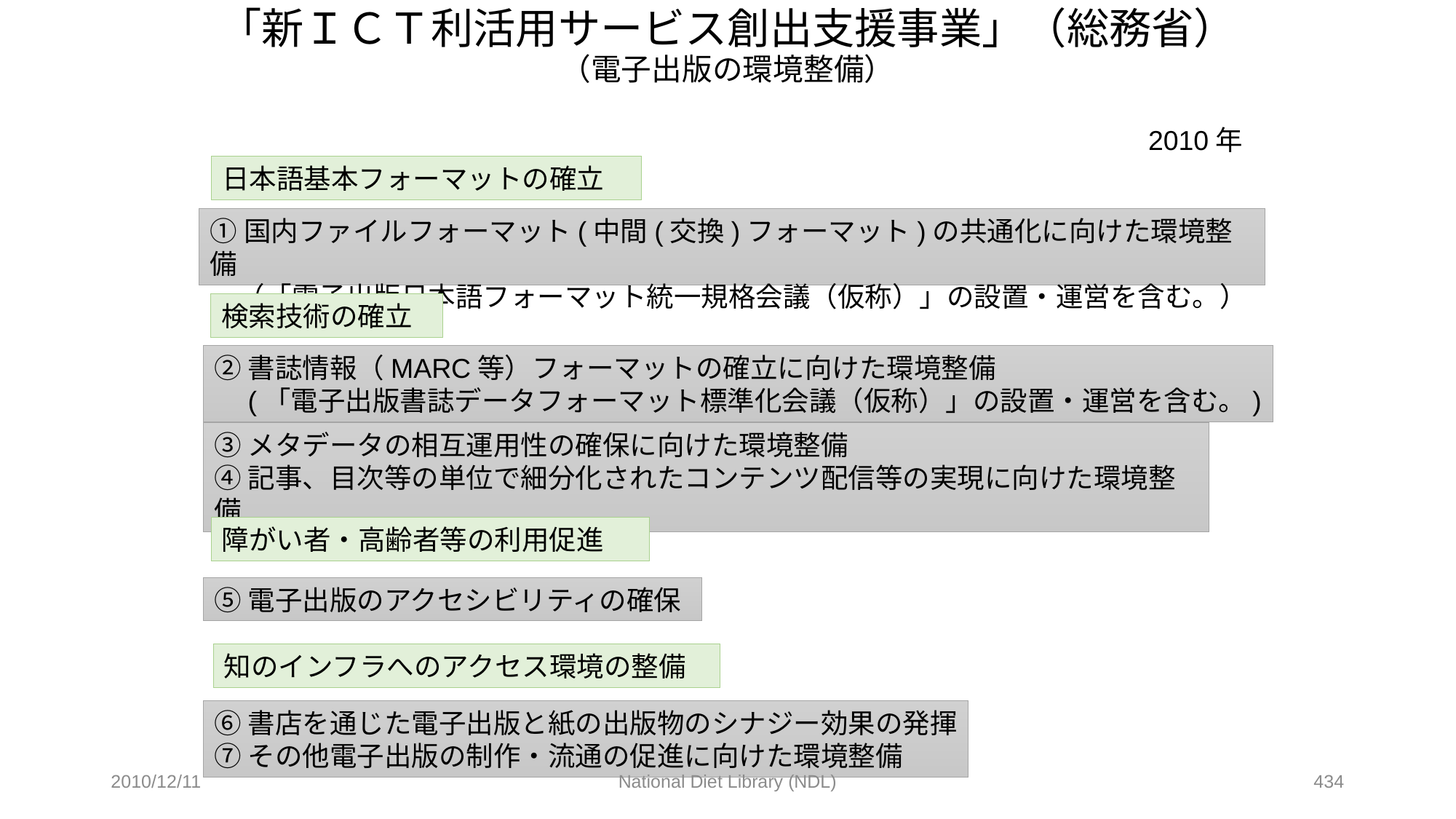

「新ＩＣＴ利活用サービス創出支援事業」（総務省）
（電子出版の環境整備）

2010年

日本語基本フォーマットの確立
①国内ファイルフォーマット(中間(交換)フォーマット)の共通化に向けた環境整備
　（「電子出版日本語フォーマット統一規格会議（仮称）」の設置・運営を含む。）

検索技術の確立
②書誌情報（MARC等）フォーマットの確立に向けた環境整備
　(「電子出版書誌データフォーマット標準化会議（仮称）」の設置・運営を含む。)
③メタデータの相互運用性の確保に向けた環境整備
④記事、目次等の単位で細分化されたコンテンツ配信等の実現に向けた環境整備
障がい者・高齢者等の利用促進
⑤電子出版のアクセシビリティの確保
知のインフラへのアクセス環境の整備
⑥書店を通じた電子出版と紙の出版物のシナジー効果の発揮
⑦その他電子出版の制作・流通の促進に向けた環境整備
2010/12/11
National Diet Library (NDL)
434